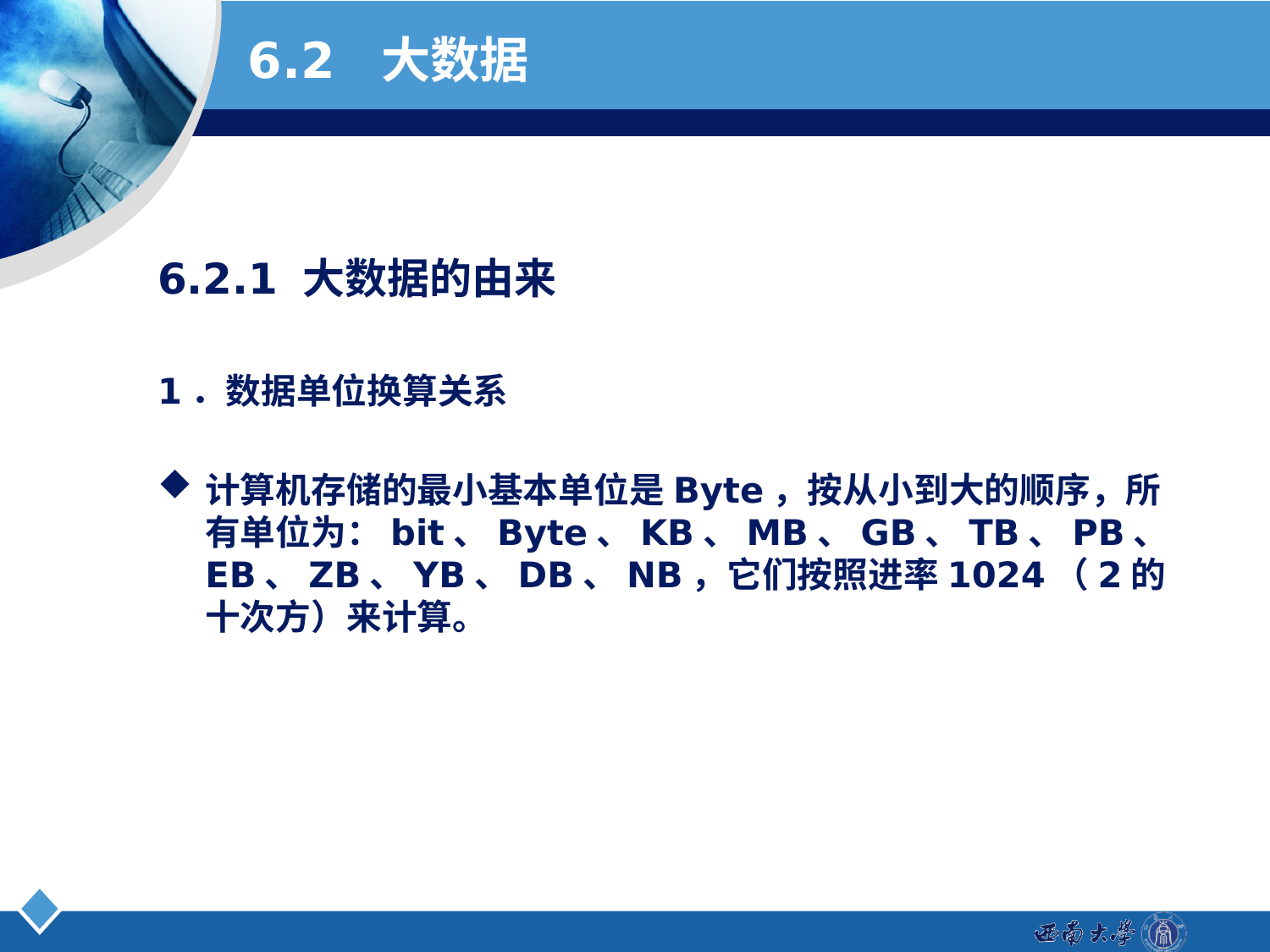

# 6.2  大数据

6.2.1 大数据的由来

1．数据单位换算关系

计算机存储的最小基本单位是Byte，按从小到大的顺序，所有单位为：bit、Byte、KB、MB、GB、TB、PB、EB、ZB、YB、DB、NB，它们按照进率1024（2的十次方）来计算。